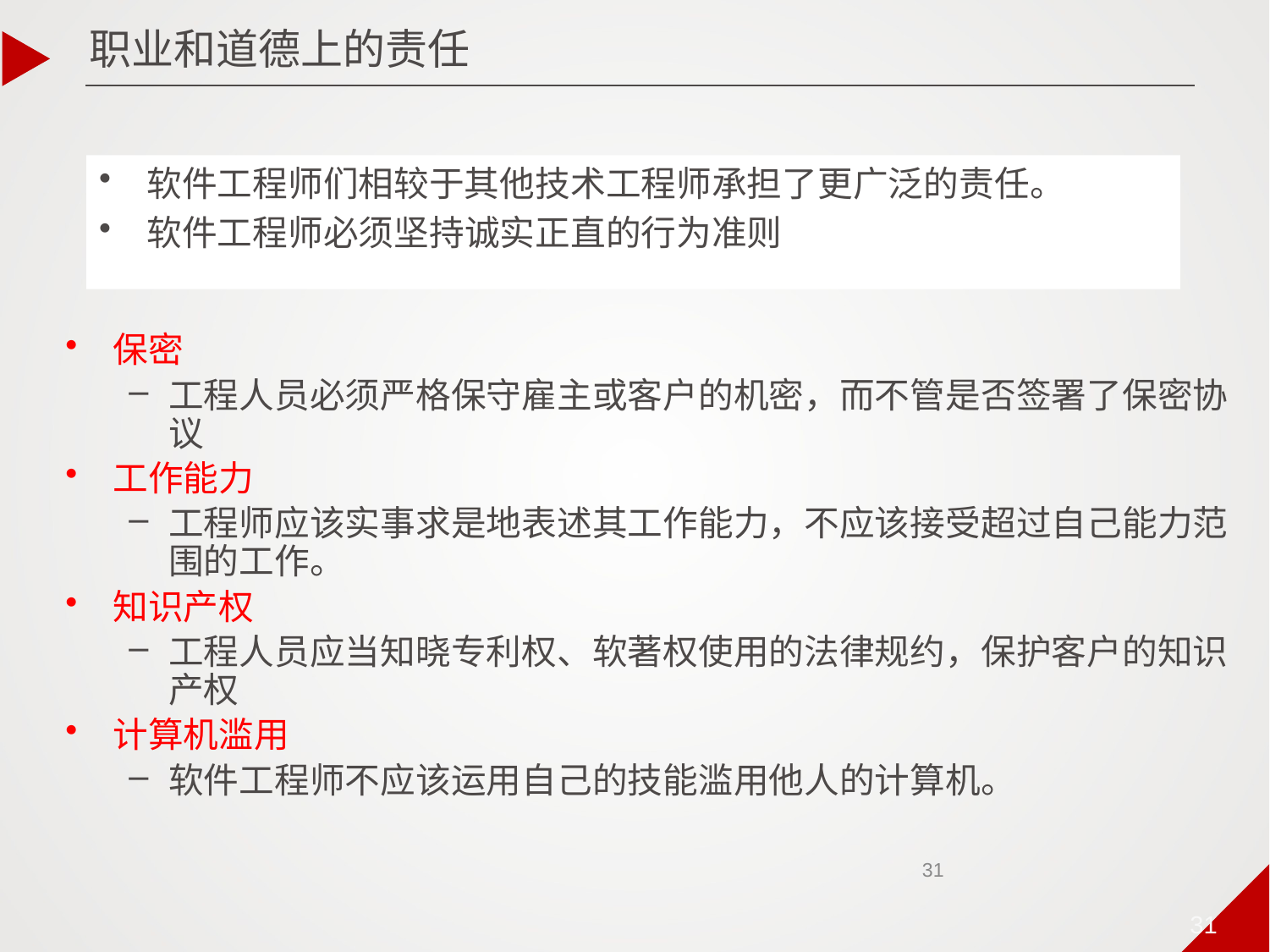

职业和道德上的责任

软件工程师们相较于其他技术工程师承担了更广泛的责任。
软件工程师必须坚持诚实正直的行为准则
保密
工程人员必须严格保守雇主或客户的机密，而不管是否签署了保密协议
工作能力
工程师应该实事求是地表述其工作能力，不应该接受超过自己能力范围的工作。
知识产权
工程人员应当知晓专利权、软著权使用的法律规约，保护客户的知识产权
计算机滥用
软件工程师不应该运用自己的技能滥用他人的计算机。
31